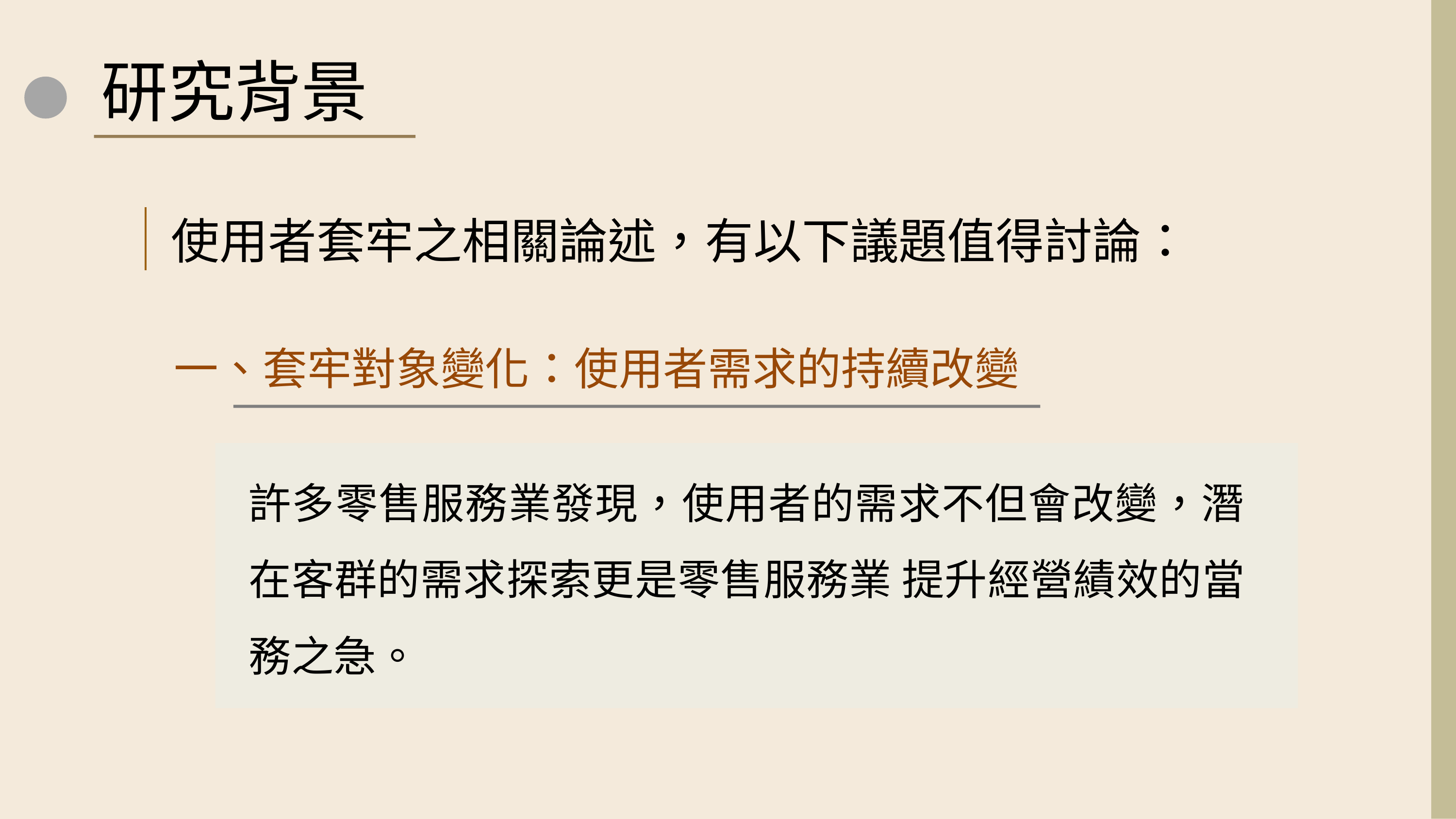

研究背景

使用者套牢之相關論述，有以下議題值得討論：
一、套牢對象變化：使用者需求的持續改變

許多零售服務業發現，使用者的需求不但會改變，潛在客群的需求探索更是零售服務業 提升經營績效的當務之急。